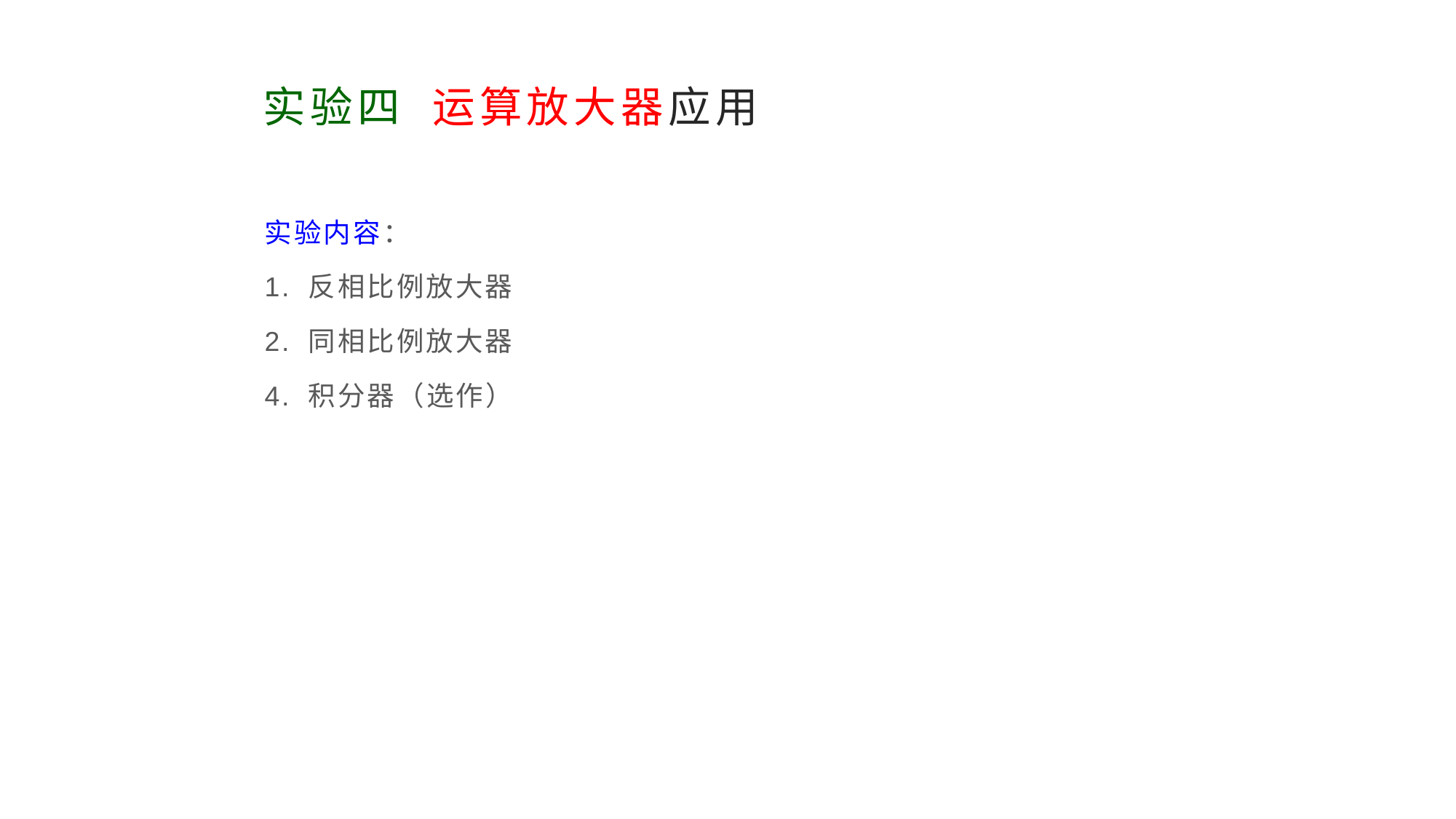

# 实验四  运算放大器应用
实验内容：
1. 反相比例放大器
2. 同相比例放大器
4. 积分器（选作）